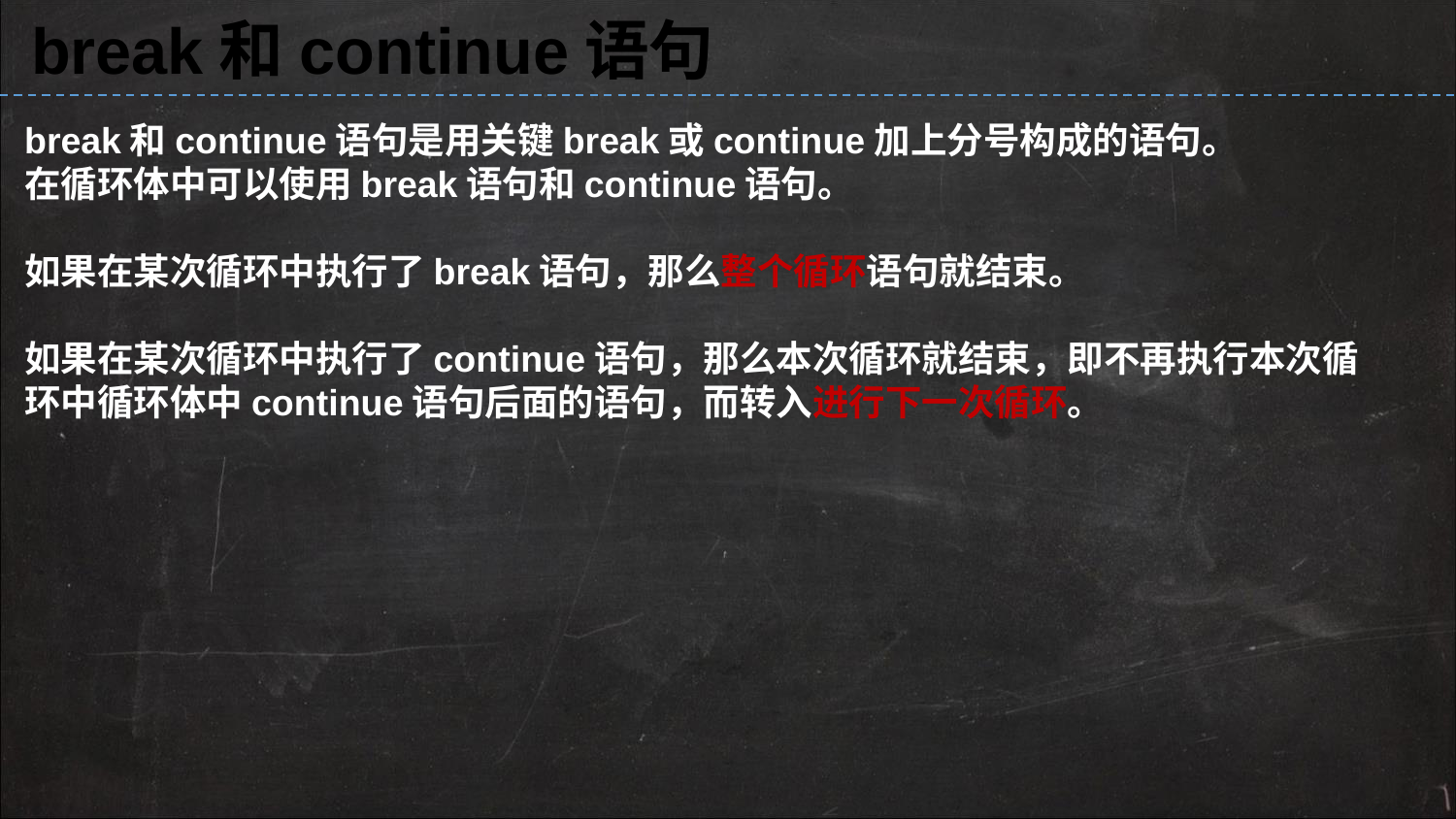

break和continue语句
break和continue语句是用关键break或continue加上分号构成的语句。
在循环体中可以使用break语句和continue语句。

如果在某次循环中执行了break语句，那么整个循环语句就结束。

如果在某次循环中执行了continue语句，那么本次循环就结束，即不再执行本次循环中循环体中continue语句后面的语句，而转入进行下一次循环。